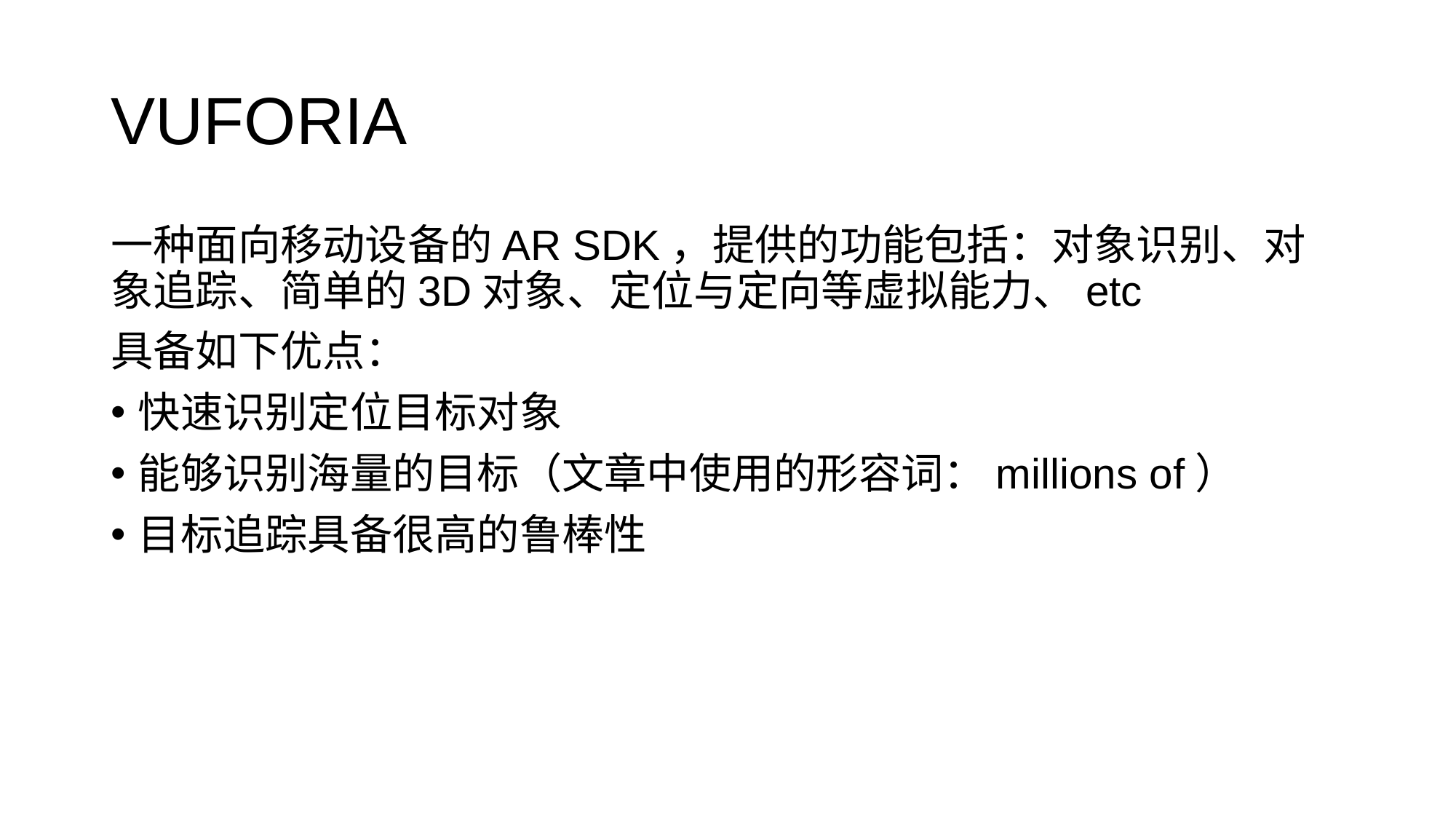

# VUFORIA
一种面向移动设备的AR SDK，提供的功能包括：对象识别、对象追踪、简单的3D对象、定位与定向等虚拟能力、etc
具备如下优点：
快速识别定位目标对象
能够识别海量的目标（文章中使用的形容词：millions of）
目标追踪具备很高的鲁棒性